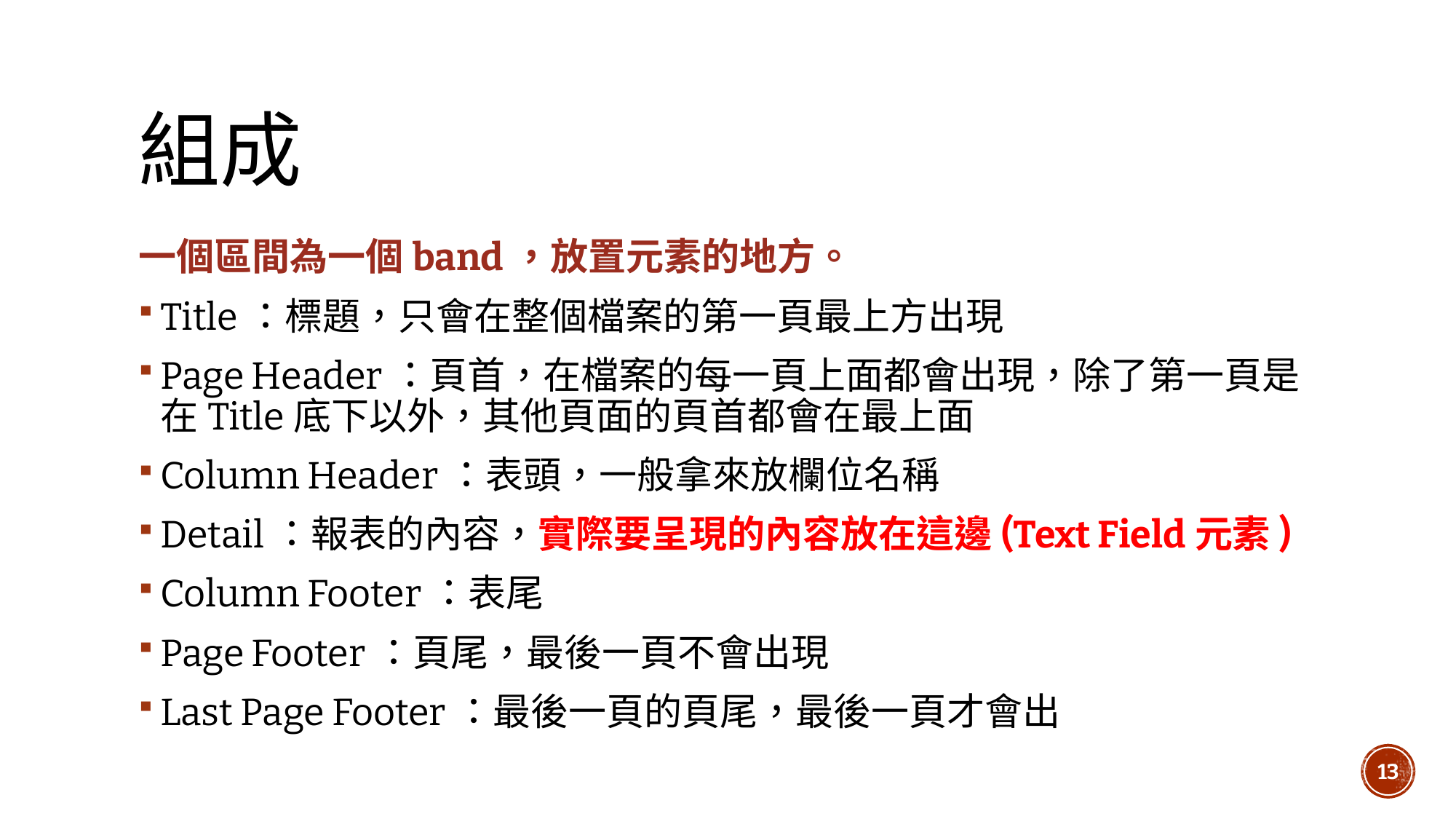

# 組成
一個區間為一個band，放置元素的地方。
Title：標題，只會在整個檔案的第一頁最上方出現
Page Header：頁首，在檔案的每一頁上面都會出現，除了第一頁是在Title底下以外，其他頁面的頁首都會在最上面
Column Header：表頭，一般拿來放欄位名稱
Detail：報表的內容，實際要呈現的內容放在這邊(Text Field元素)
Column Footer：表尾
Page Footer：頁尾，最後一頁不會出現
Last Page Footer：最後一頁的頁尾，最後一頁才會出
13